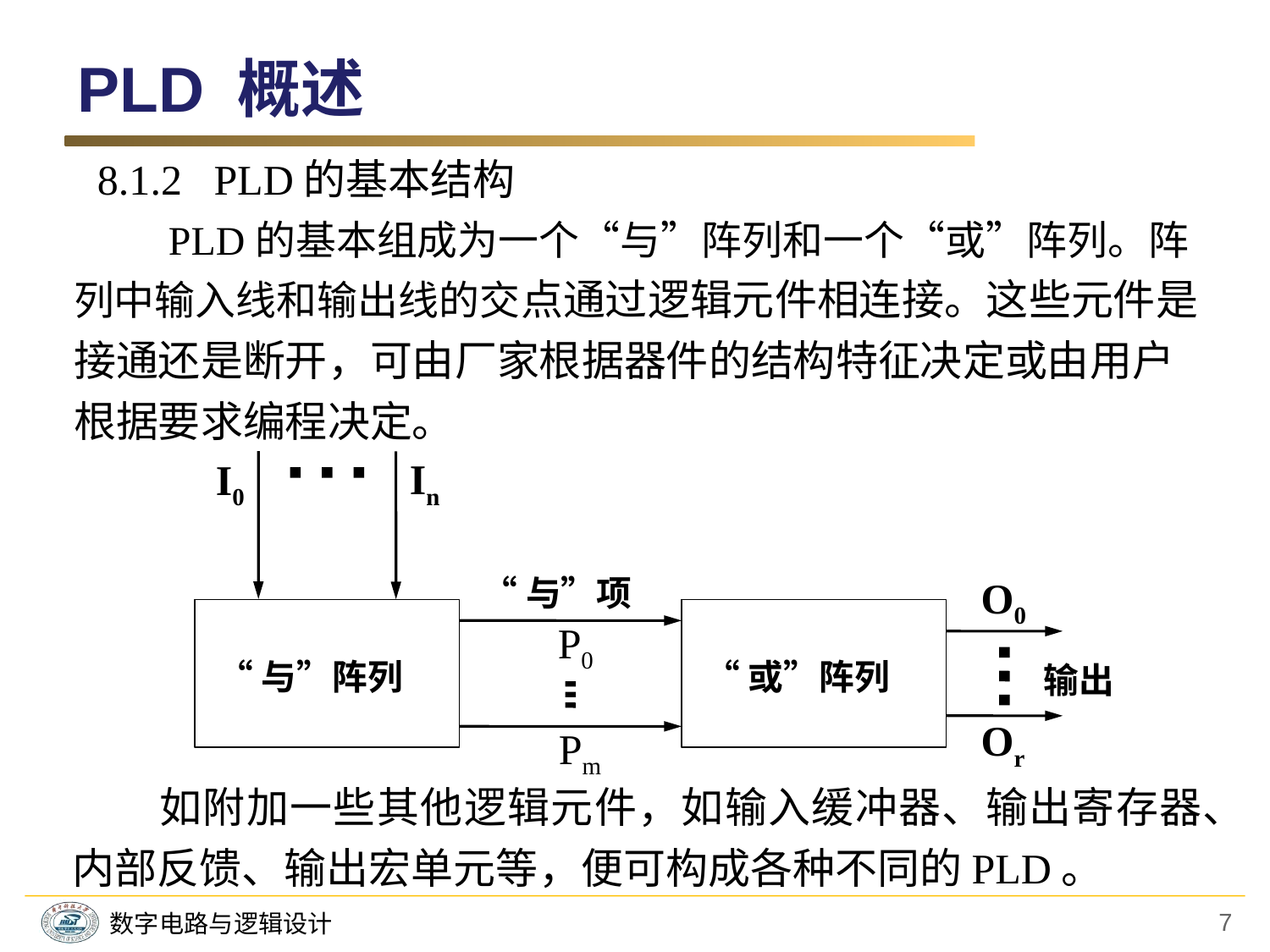

PLD 概述
8.1.2   PLD的基本结构
　　PLD的基本组成为一个“与”阵列和一个“或”阵列。阵列中输入线和输出线的交点通过逻辑元件相连接。这些元件是接通还是断开，可由厂家根据器件的结构特征决定或由用户根据要求编程决定。
In
I0

“与”项
O0

P0

“与”阵列
“或”阵列
输出

Or
Pm

　　如附加一些其他逻辑元件，如输入缓冲器、输出寄存器、内部反馈、输出宏单元等，便可构成各种不同的PLD。
7
数字电路与逻辑设计